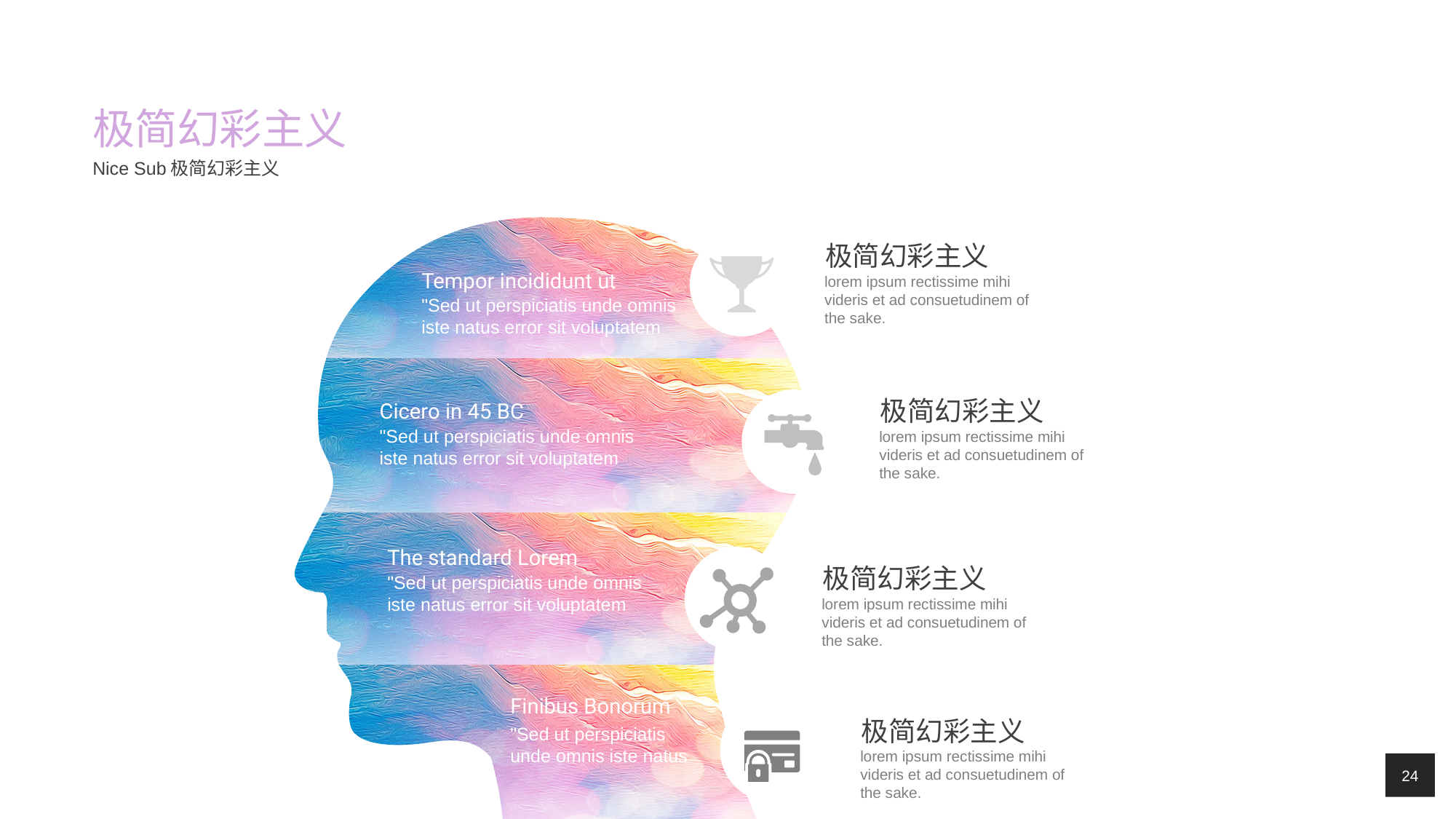

# 极简幻彩主义
Nice Sub极简幻彩主义

极简幻彩主义
lorem ipsum rectissime mihi videris et ad consuetudinem of the sake.
Tempor incididunt ut
"Sed ut perspiciatis unde omnis iste natus error sit voluptatem

极简幻彩主义

Cicero in 45 BC
lorem ipsum rectissime mihi videris et ad consuetudinem of the sake.
"Sed ut perspiciatis unde omnis iste natus error sit voluptatem

The standard Lorem

极简幻彩主义
"Sed ut perspiciatis unde omnis iste natus error sit voluptatem
lorem ipsum rectissime mihi videris et ad consuetudinem of the sake.

Finibus Bonorum

极简幻彩主义
"Sed ut perspiciatis unde omnis iste natus
lorem ipsum rectissime mihi videris et ad consuetudinem of the sake.
24